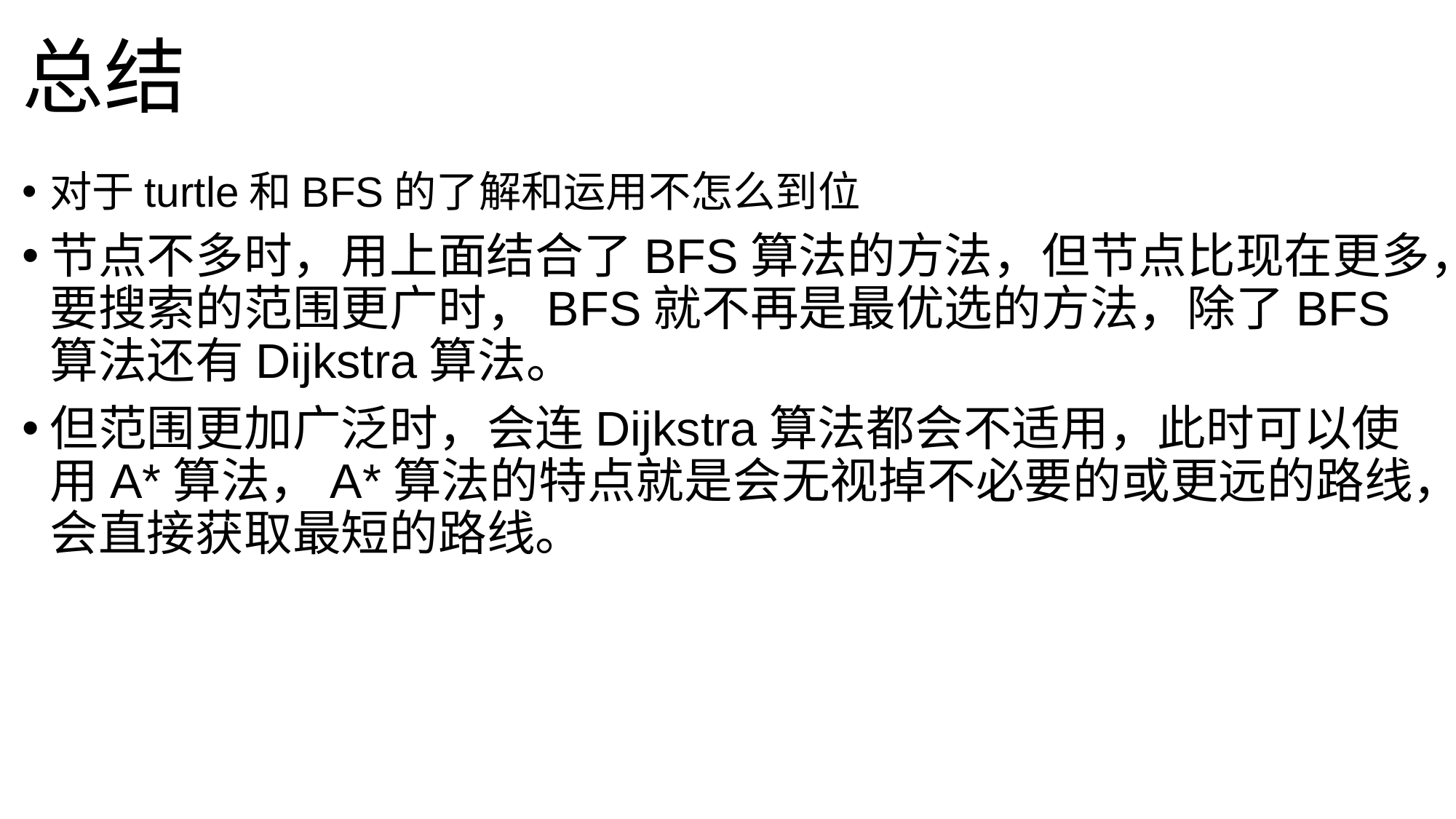

# 总结
对于turtle和BFS的了解和运用不怎么到位
节点不多时，用上面结合了BFS算法的方法，但节点比现在更多，要搜索的范围更广时，BFS就不再是最优选的方法，除了BFS算法还有Dijkstra算法。
但范围更加广泛时，会连Dijkstra算法都会不适用，此时可以使用A*算法，A*算法的特点就是会无视掉不必要的或更远的路线，会直接获取最短的路线。